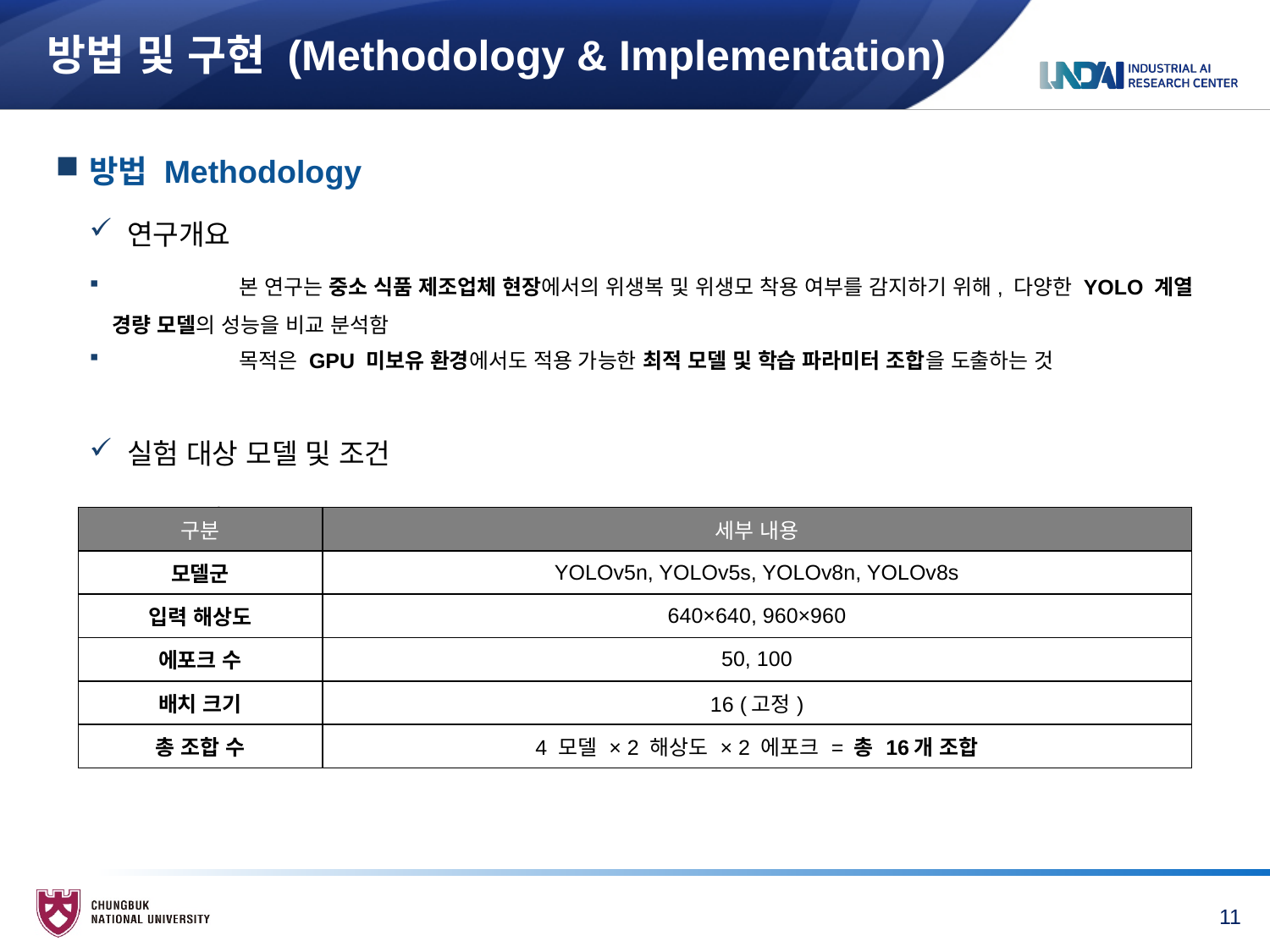

# 방법 및 구현 (Methodology & Implementation)
방법 Methodology
 연구개요
	본 연구는 중소 식품 제조업체 현장에서의 위생복 및 위생모 착용 여부를 감지하기 위해, 다양한 YOLO 계열 경량 모델의 성능을 비교 분석함
	목적은 GPU 미보유 환경에서도 적용 가능한 최적 모델 및 학습 파라미터 조합을 도출하는 것

 실험 대상 모델 및 조건
	.

| 구분 | 세부 내용 |
| --- | --- |
| 모델군 | YOLOv5n, YOLOv5s, YOLOv8n, YOLOv8s |
| 입력 해상도 | 640×640, 960×960 |
| 에포크 수 | 50, 100 |
| 배치 크기 | 16 (고정) |
| 총 조합 수 | 4 모델 × 2 해상도 × 2 에포크 = 총 16개 조합 |